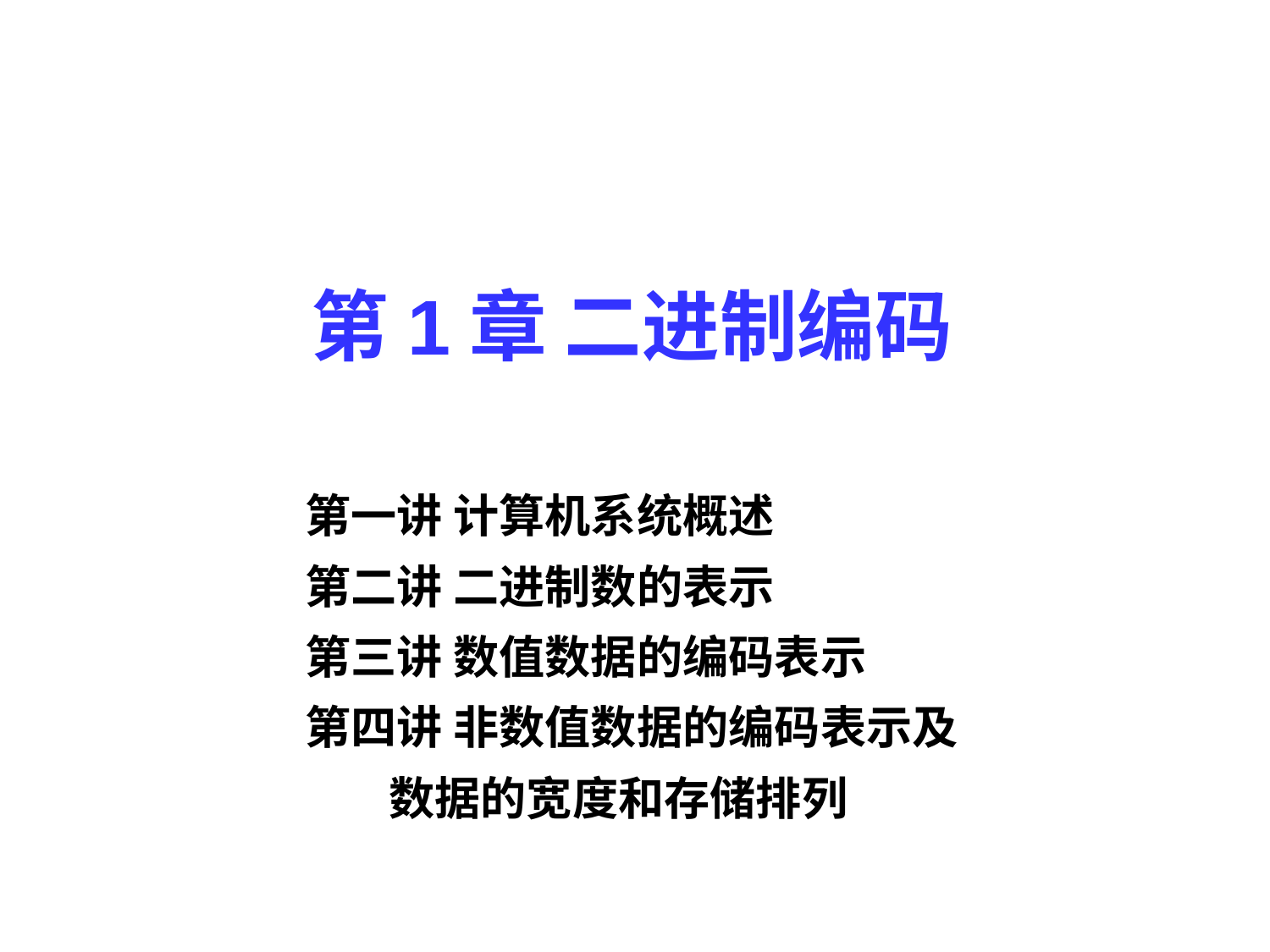

# 第1章 二进制编码
第一讲 计算机系统概述
第二讲 二进制数的表示
第三讲 数值数据的编码表示
第四讲 非数值数据的编码表示及
       数据的宽度和存储排列